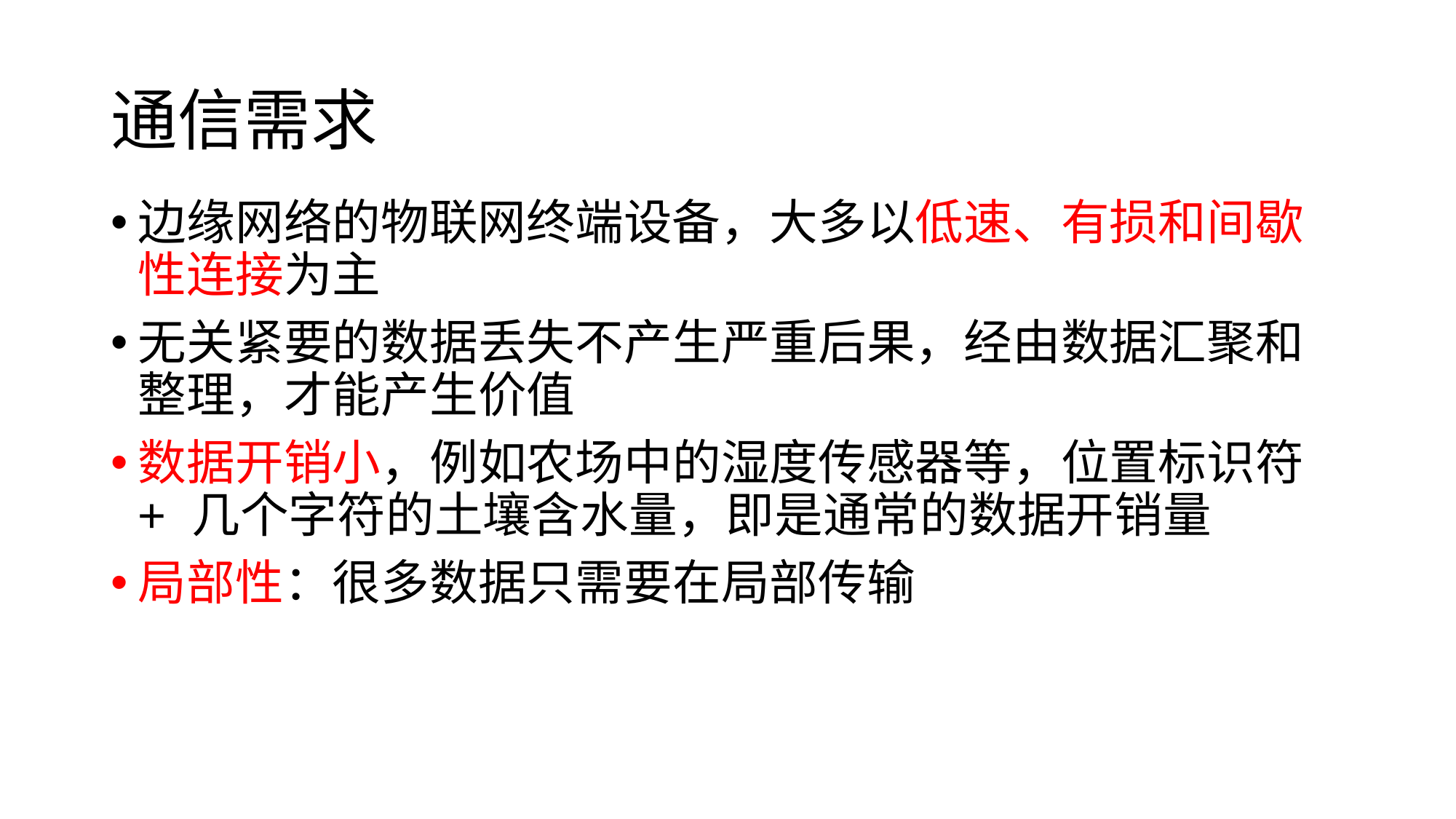

# 通信需求
边缘网络的物联网终端设备，大多以低速、有损和间歇性连接为主
无关紧要的数据丢失不产生严重后果，经由数据汇聚和整理，才能产生价值
数据开销小，例如农场中的湿度传感器等，位置标识符 + 几个字符的土壤含水量，即是通常的数据开销量
局部性：很多数据只需要在局部传输